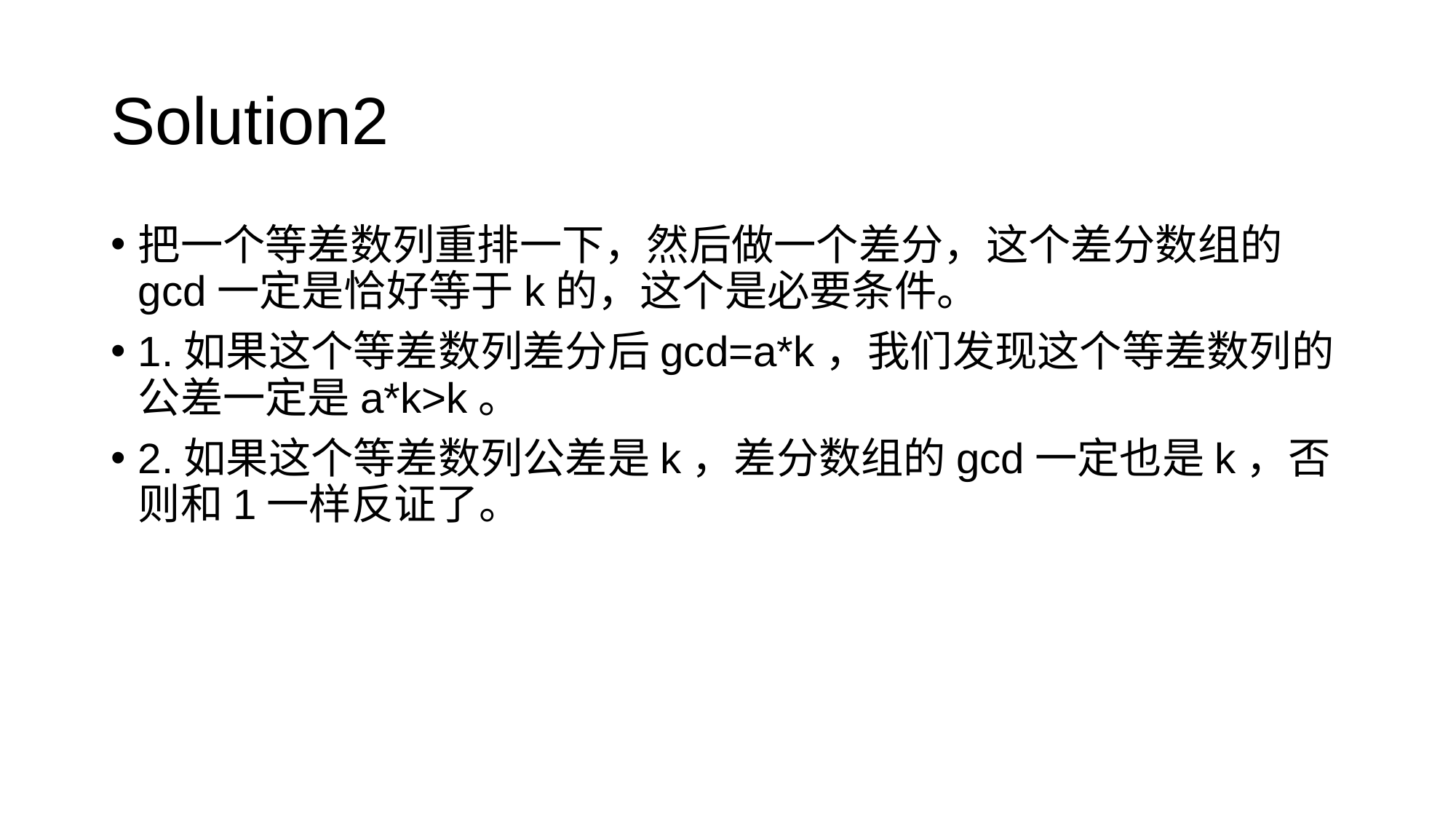

# Solution2
把一个等差数列重排一下，然后做一个差分，这个差分数组的gcd一定是恰好等于k的，这个是必要条件。
1.如果这个等差数列差分后gcd=a*k，我们发现这个等差数列的公差一定是a*k>k。
2.如果这个等差数列公差是k，差分数组的gcd一定也是k，否则和1一样反证了。